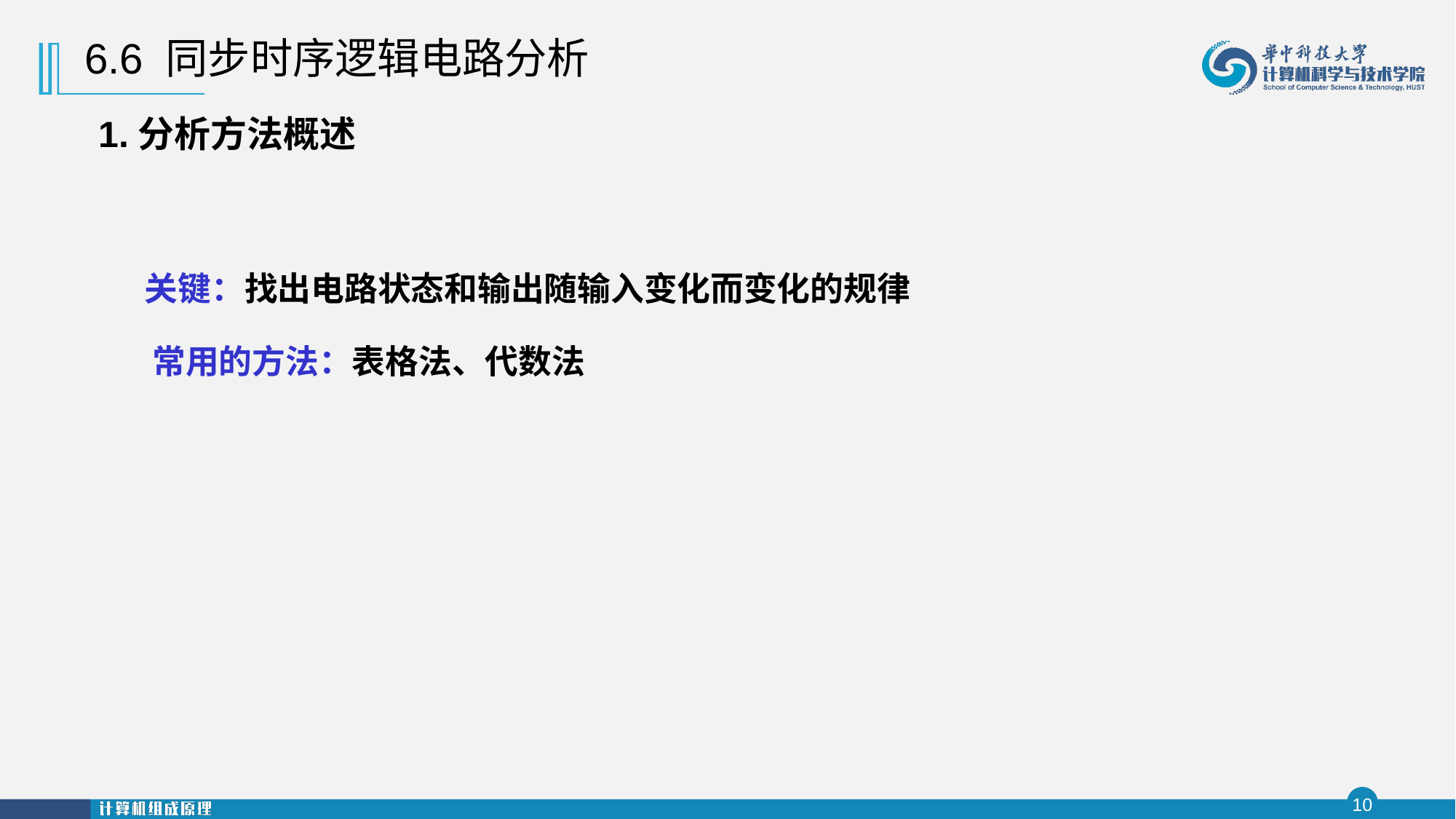

6.6 同步时序逻辑电路分析
1.分析方法概述
  关键：找出电路状态和输出随输入变化而变化的规律
常用的方法：表格法、代数法